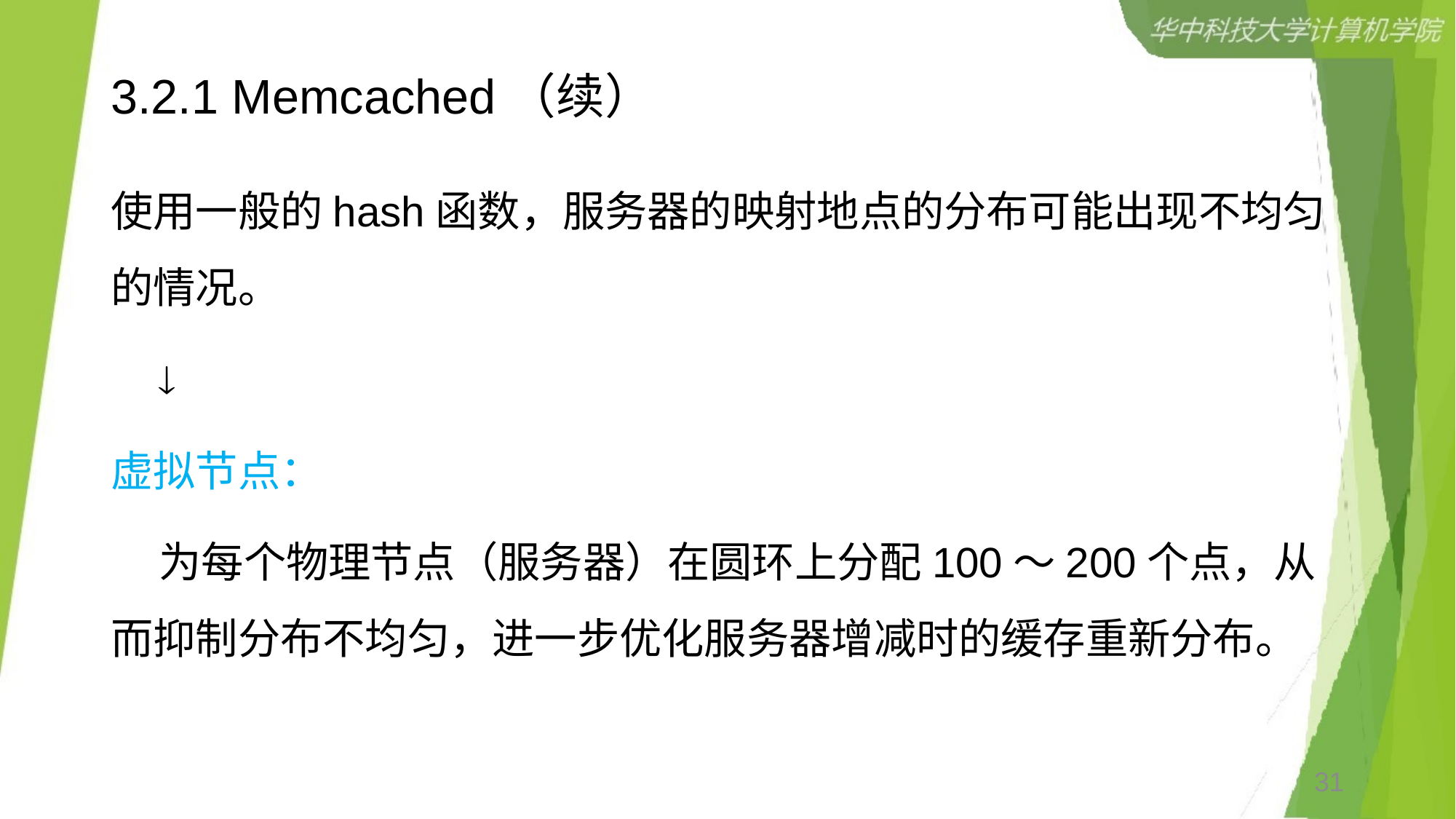

# 3.2.1 Memcached（续）
使用一般的hash函数，服务器的映射地点的分布可能出现不均匀的情况。
    ↓
虚拟节点：
    为每个物理节点（服务器）在圆环上分配100～200个点，从而抑制分布不均匀，进一步优化服务器增减时的缓存重新分布。
31